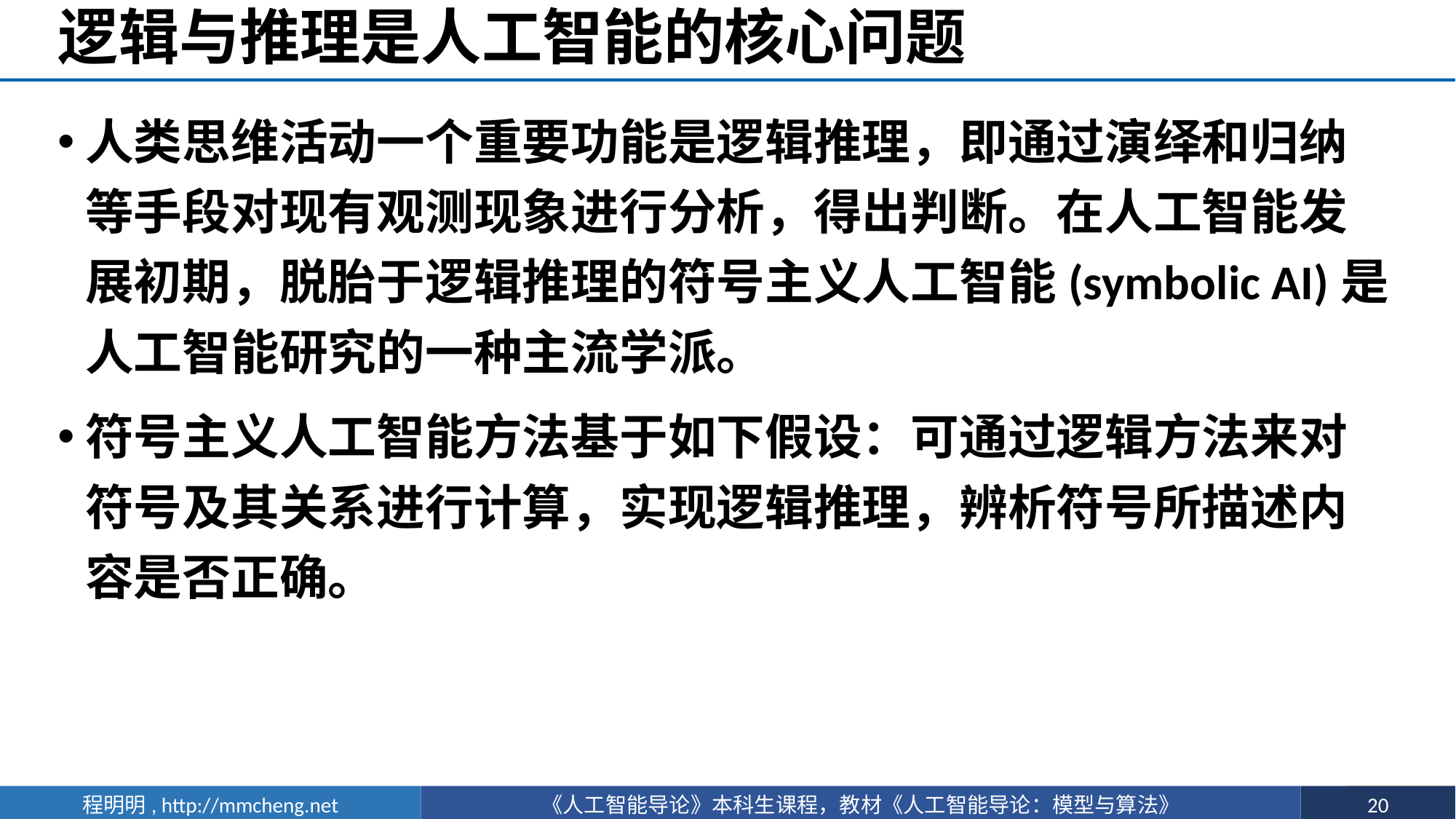

# 逻辑与推理是人工智能的核心问题
人类思维活动一个重要功能是逻辑推理，即通过演绎和归纳等手段对现有观测现象进行分析，得出判断。在人工智能发展初期，脱胎于逻辑推理的符号主义人工智能(symbolic AI)是人工智能研究的一种主流学派。
符号主义人工智能方法基于如下假设：可通过逻辑方法来对符号及其关系进行计算，实现逻辑推理，辨析符号所描述内容是否正确。